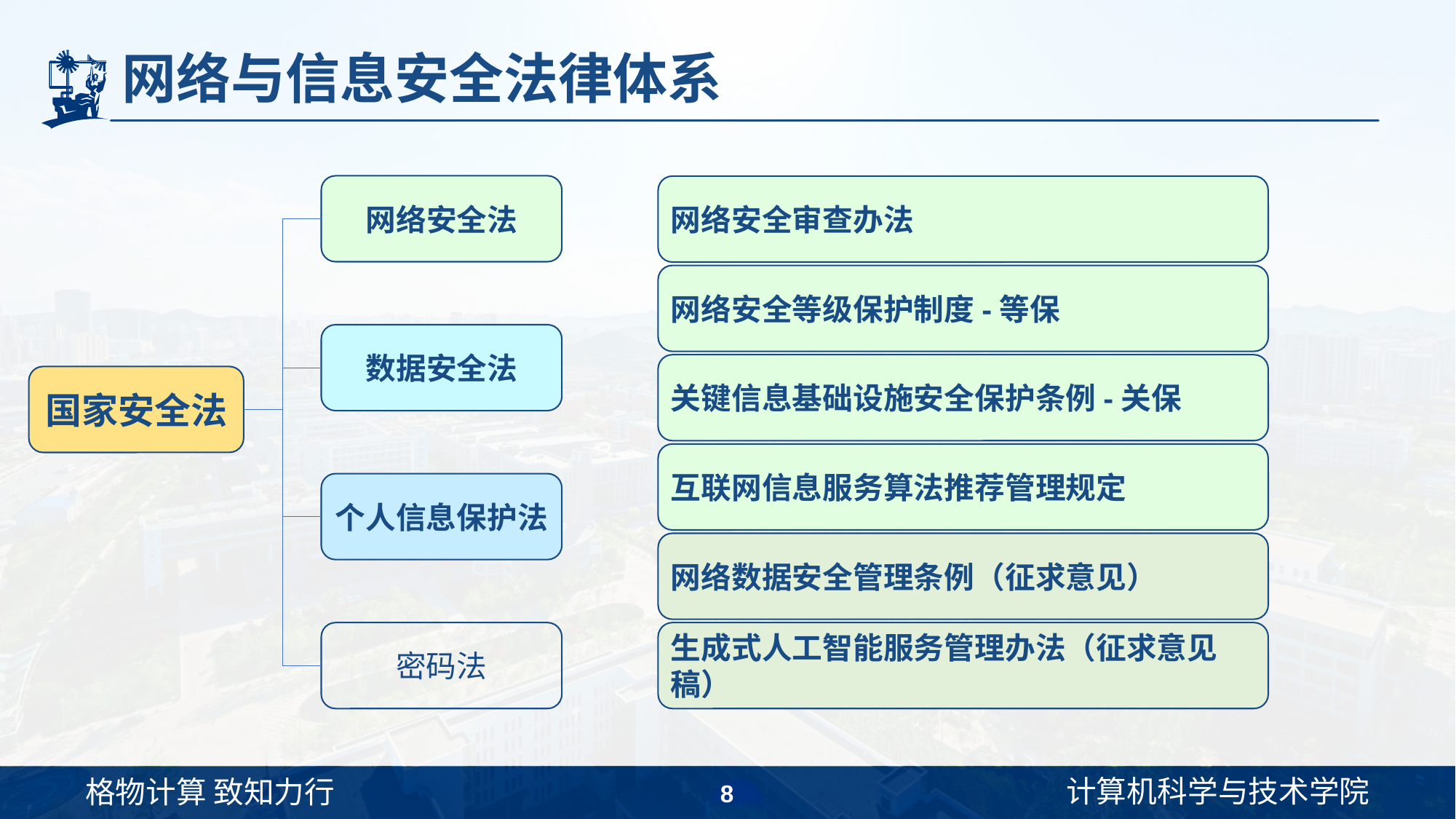

# 网络与信息安全法律体系
网络安全法
网络安全审查办法
网络安全等级保护制度-等保
数据安全法
关键信息基础设施安全保护条例-关保
国家安全法
互联网信息服务算法推荐管理规定
个人信息保护法
网络数据安全管理条例（征求意见）
密码法
生成式人工智能服务管理办法（征求意见稿）
8